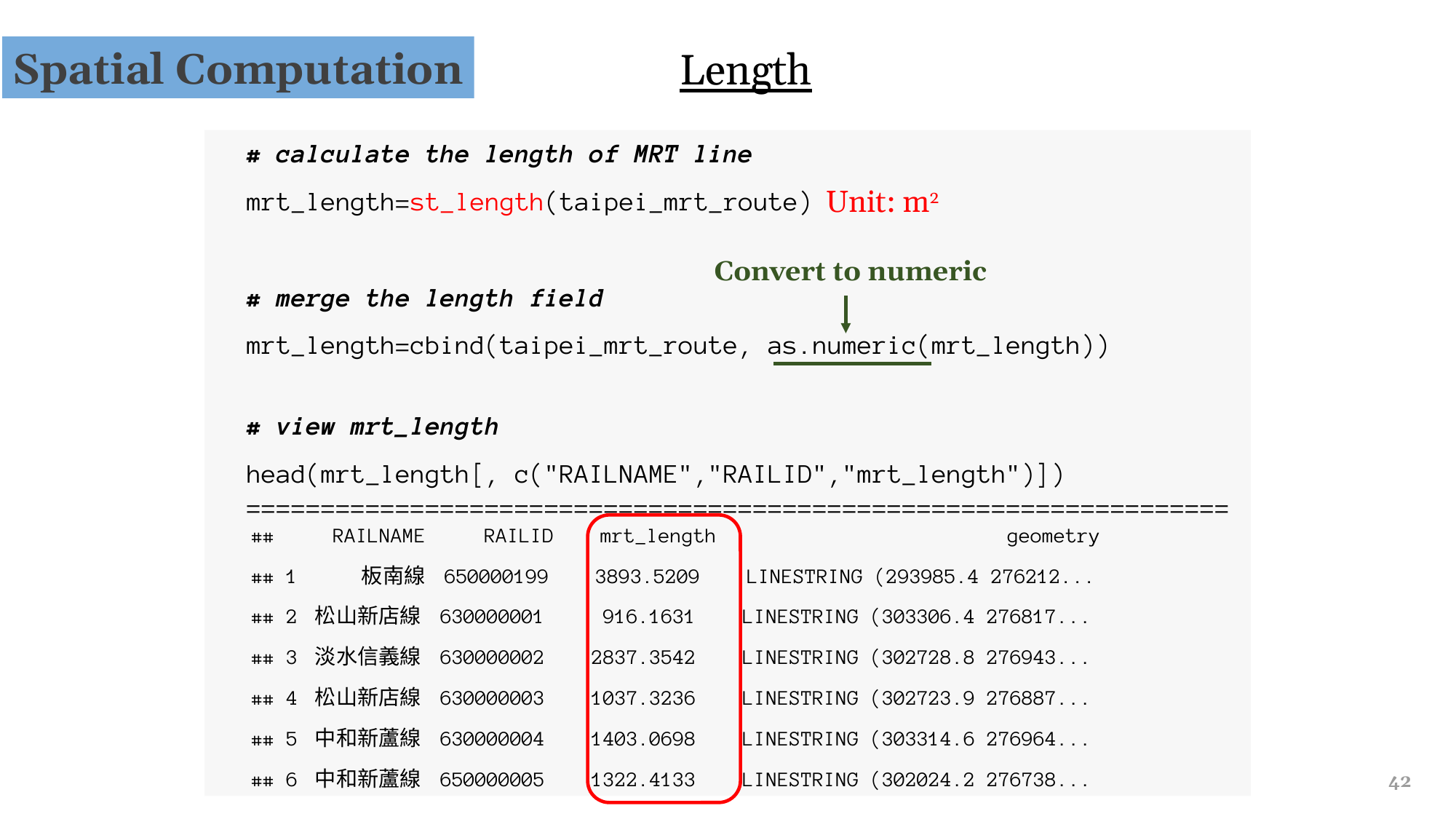

Spatial Computation
Length
# calculate the length of MRT line
mrt_length=st_length(taipei_mrt_route)

# merge the length field
mrt_length=cbind(taipei_mrt_route, as.numeric(mrt_length))

# view mrt_length
head(mrt_length[, c("RAILNAME","RAILID","mrt_length")])
==================================================================
##     RAILNAME     RAILID    mrt_length                         geometry
## 1     板南線   650000199    3893.5209    LINESTRING (293985.4 276212...
## 2 松山新店線   630000001     916.1631    LINESTRING (303306.4 276817...
## 3 淡水信義線   630000002    2837.3542    LINESTRING (302728.8 276943...
## 4 松山新店線   630000003    1037.3236    LINESTRING (302723.9 276887...
## 5 中和新蘆線   630000004    1403.0698    LINESTRING (303314.6 276964...
## 6 中和新蘆線   650000005    1322.4133    LINESTRING (302024.2 276738...
Unit: m2
Convert to numeric

42